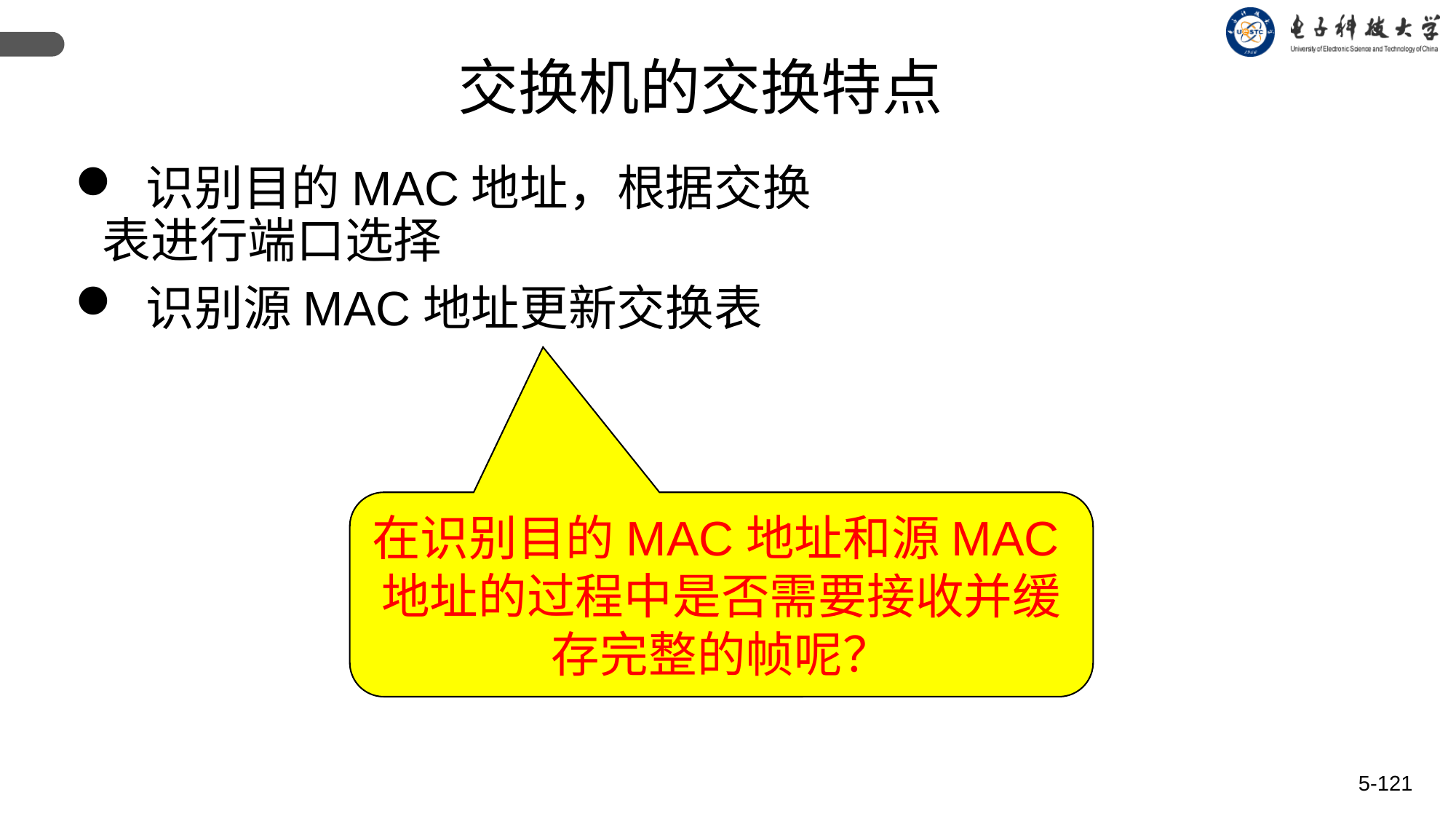

交换机的交换特点
 识别目的MAC地址，根据交换表进行端口选择
 识别源MAC地址更新交换表
在识别目的MAC地址和源MAC地址的过程中是否需要接收并缓存完整的帧呢？
5-121